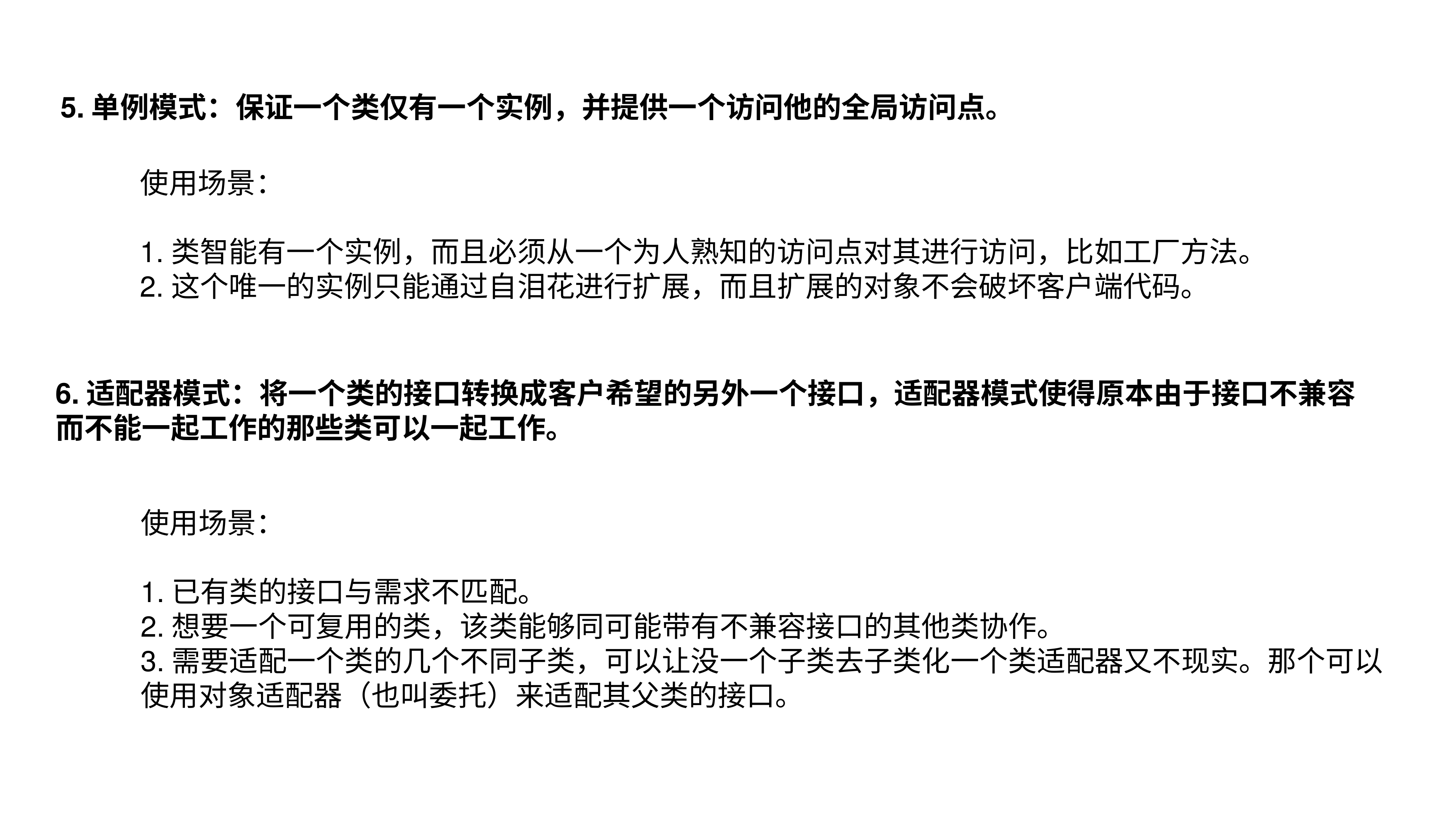

5.单例模式：保证一个类仅有一个实例，并提供一个访问他的全局访问点。
使用场景：
1.类智能有一个实例，而且必须从一个为人熟知的访问点对其进行访问，比如工厂方法。
2.这个唯一的实例只能通过自泪花进行扩展，而且扩展的对象不会破坏客户端代码。
6.适配器模式：将一个类的接口转换成客户希望的另外一个接口，适配器模式使得原本由于接口不兼容而不能一起工作的那些类可以一起工作。
使用场景：
1.已有类的接口与需求不匹配。
2.想要一个可复用的类，该类能够同可能带有不兼容接口的其他类协作。
3.需要适配一个类的几个不同子类，可以让没一个子类去子类化一个类适配器又不现实。那个可以使用对象适配器（也叫委托）来适配其父类的接口。